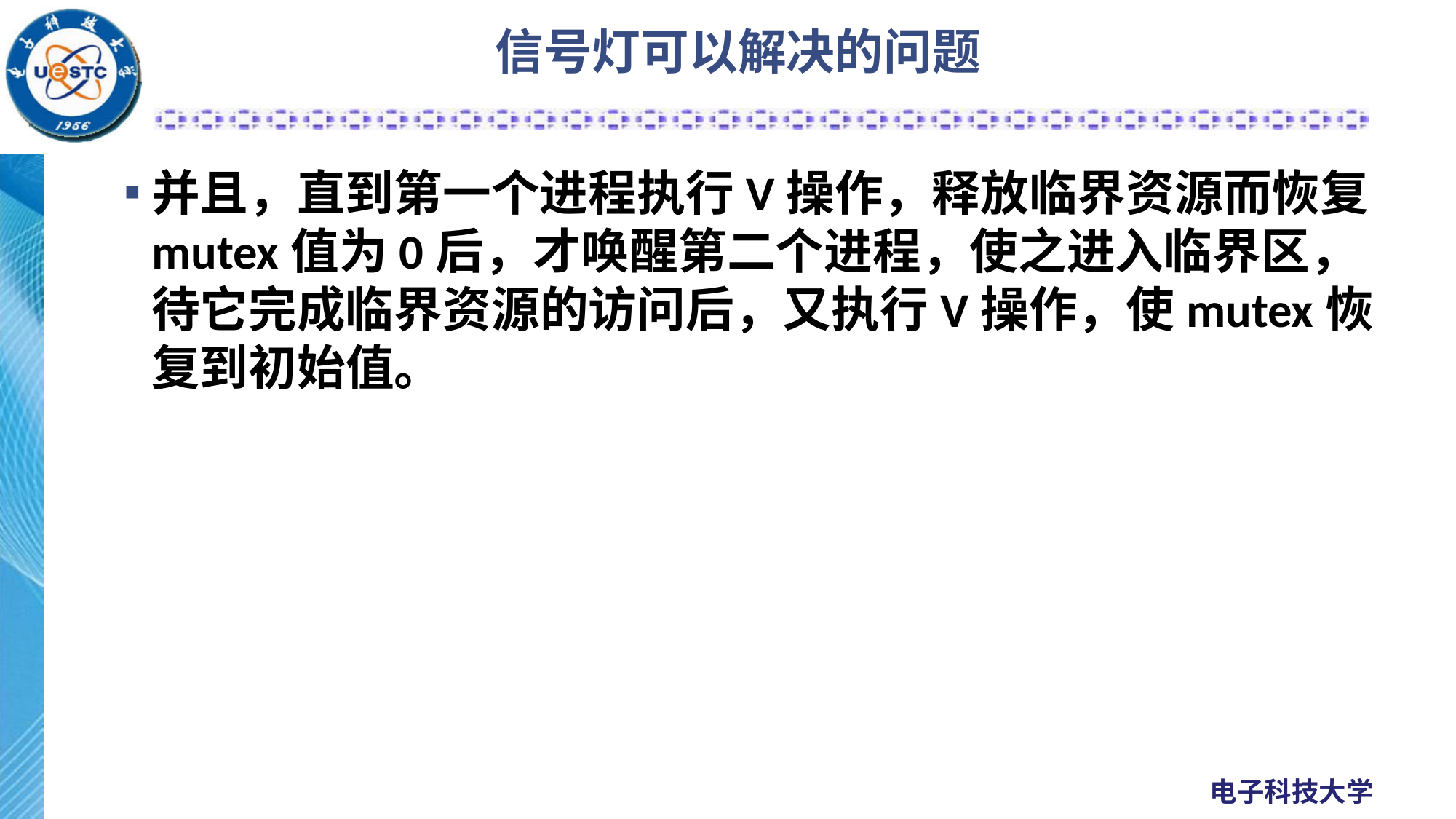

# 信号灯可以解决的问题
并且，直到第一个进程执行V操作，释放临界资源而恢复mutex值为0后，才唤醒第二个进程，使之进入临界区，待它完成临界资源的访问后，又执行V操作，使mutex恢复到初始值。